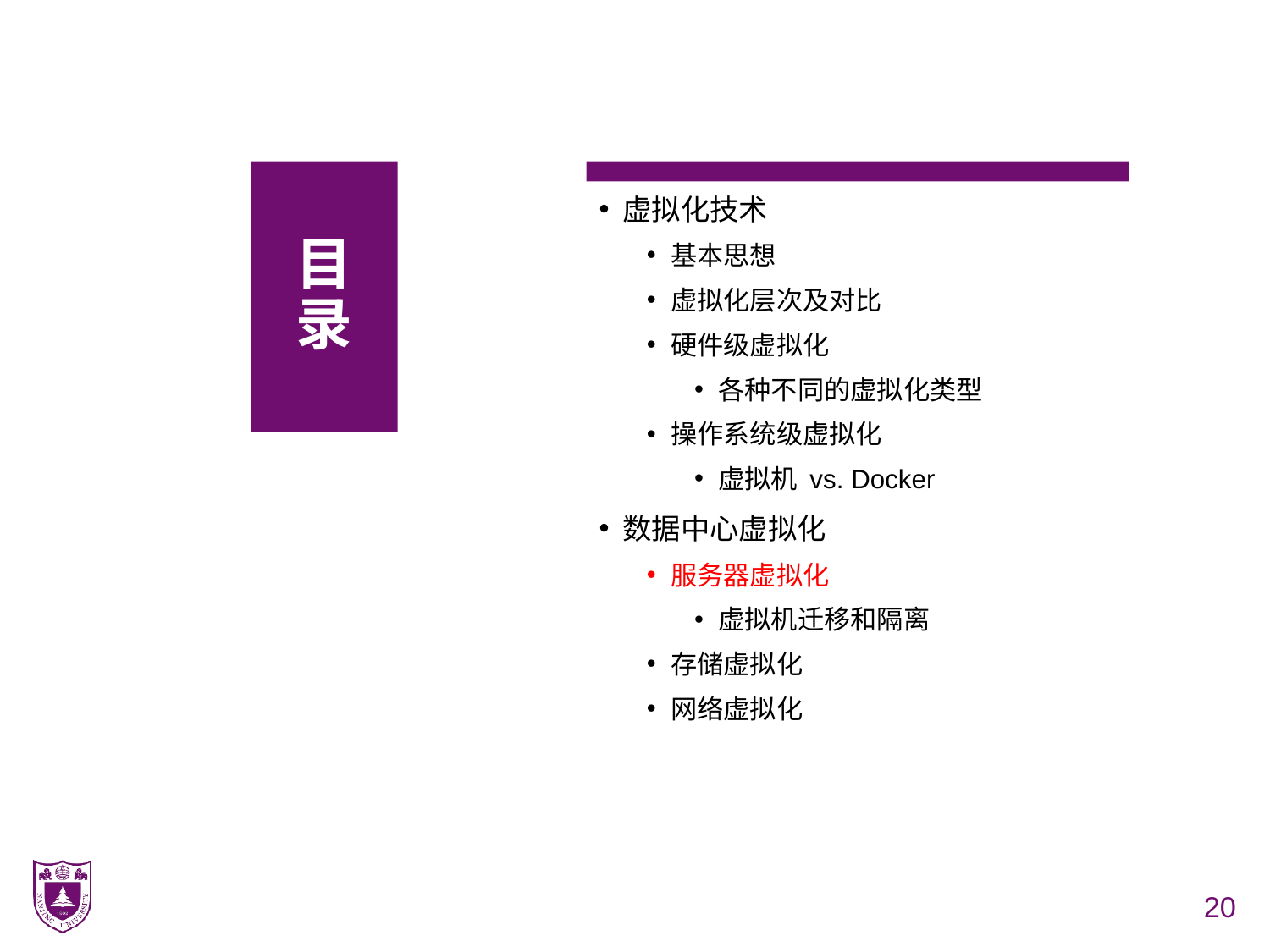

# 目 录

虚拟化技术
基本思想
虚拟化层次及对比
硬件级虚拟化
各种不同的虚拟化类型
操作系统级虚拟化
虚拟机 vs. Docker
数据中心虚拟化
服务器虚拟化
虚拟机迁移和隔离
存储虚拟化
网络虚拟化

20